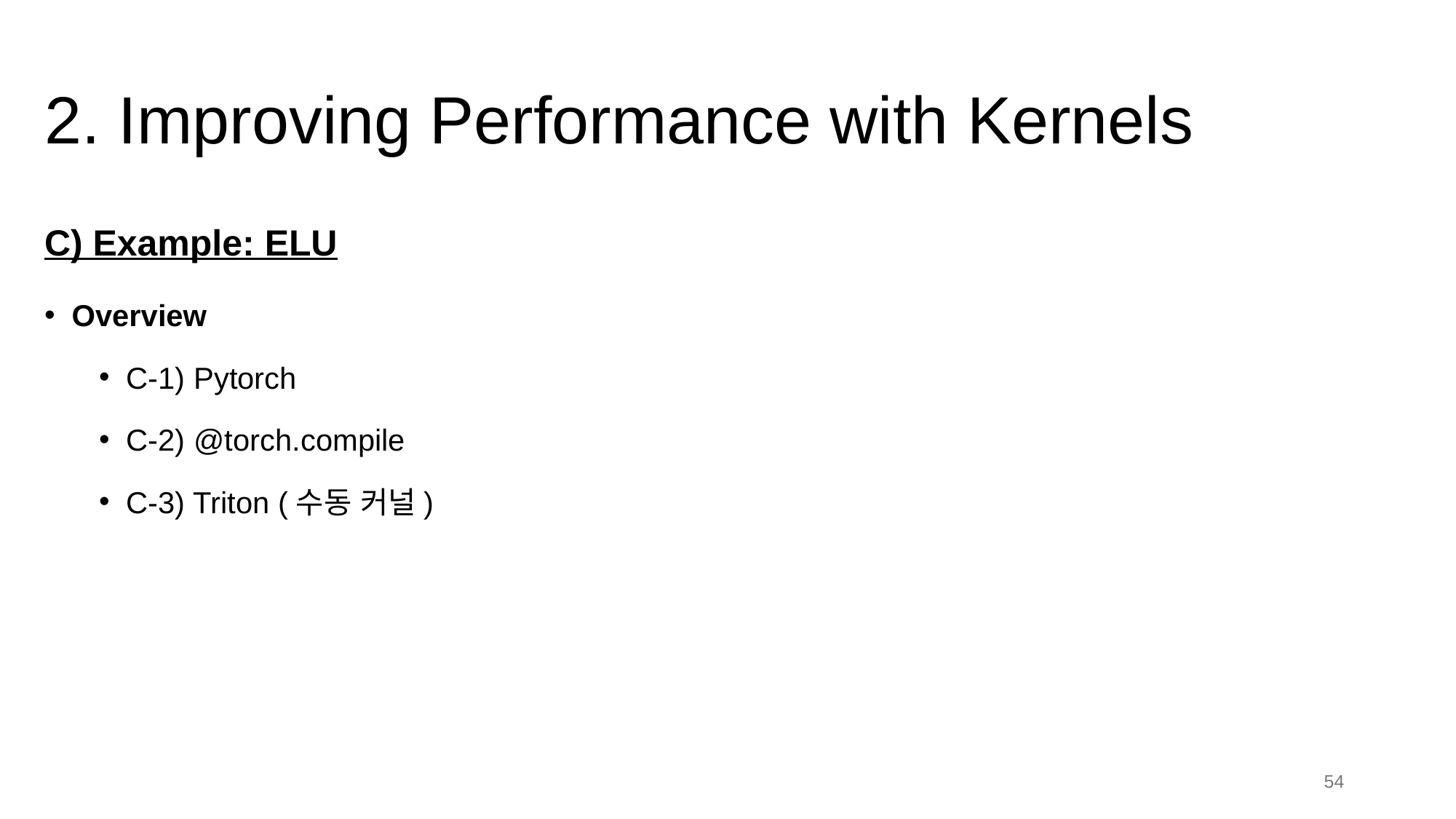

# 2. Improving Performance with Kernels
C) Example: ELU
Overview
C-1) Pytorch
C-2) @torch.compile
C-3) Triton (수동 커널)
54